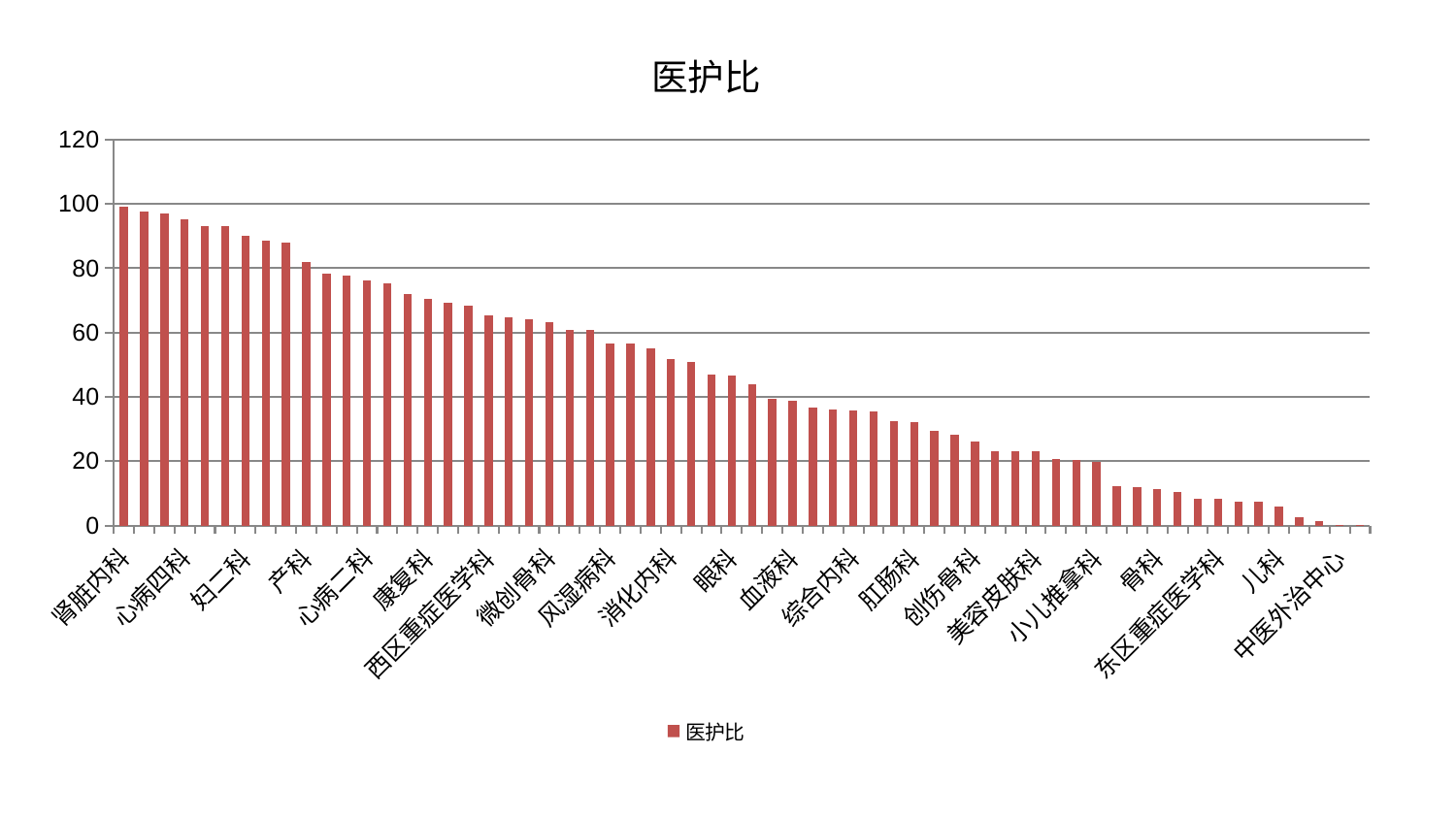

### Chart: 医护比

| Category | 医护比 |
|---|---|
| 肾脏内科 | 98.99072510026177 |
| 妇科 | 97.79250492668451 |
| 口腔科 | 96.9985820405682 |
| 心病四科 | 95.20913762962935 |
| 重症医学科 | 93.12446984288741 |
| 肿瘤内科 | 92.99234539610967 |
| 妇二科 | 89.93945843884043 |
| 肾病科 | 88.55745670418385 |
| 关节骨科 | 88.08952623680462 |
| 产科 | 81.90143430601249 |
| 普通外科 | 78.46962996167315 |
| 乳腺甲状腺外科 | 77.6216487767677 |
| 心病二科 | 76.27122405929848 |
| 心病三科 | 75.44174379877802 |
| 中医经典科 | 71.96355886106673 |
| 康复科 | 70.57421095642214 |
| 脑病一科 | 69.33653391887485 |
| 胸外科 | 68.28766291825659 |
| 西区重症医学科 | 65.25457583024708 |
| 心病一科 | 64.67899843636722 |
| 运动损伤骨科 | 64.01996732819693 |
| 微创骨科 | 63.17492171043742 |
| 推拿科 | 60.70861697343191 |
| 老年医学科 | 60.68720676230577 |
| 风湿病科 | 56.505921870659456 |
| 泌尿外科 | 56.49055538890797 |
| 治未病中心 | 55.227343448787146 |
| 消化内科 | 51.64715241544444 |
| 脑病三科 | 50.93873579452539 |
| 周围血管科 | 47.006953105884676 |
| 眼科 | 46.55465629628219 |
| 内分泌科 | 43.76659534985299 |
| 男科 | 39.32802947688159 |
| 血液科 | 38.75726330642786 |
| 皮肤科 | 36.81344169105021 |
| 脾胃科消化科合并 | 35.941596387155684 |
| 综合内科 | 35.78872544733935 |
| 妇科妇二科合并 | 35.49239120731966 |
| 脊柱骨科 | 32.37678817006899 |
| 肛肠科 | 32.18540625461195 |
| 脾胃病科 | 29.399093653864682 |
| 脑病二科 | 28.186635590541975 |
| 创伤骨科 | 26.19071629973908 |
| 耳鼻喉科 | 23.107047150973425 |
| 肝病科 | 22.990776040161066 |
| 美容皮肤科 | 22.967890689646907 |
| 肝胆外科 | 20.80395526699812 |
| 显微骨科 | 20.273654613954516 |
| 小儿推拿科 | 19.75261459434179 |
| 东区肾病科 | 12.247706540546034 |
| 呼吸内科 | 11.849293725188215 |
| 骨科 | 11.2338628478589 |
| 心血管内科 | 10.389333778471688 |
| 身心医学科 | 8.343488658718412 |
| 东区重症医学科 | 8.293276843192343 |
| 小儿骨科 | 7.498646506562134 |
| 针灸科 | 7.347171963347066 |
| 儿科 | 5.950921160679568 |
| 神经内科 | 2.6579784620583524 |
| 神经外科 | 1.4457739046525475 |
| 中医外治中心 | 0.2759299405636906 |
| 医院 | 0.2592338152684004 |
239